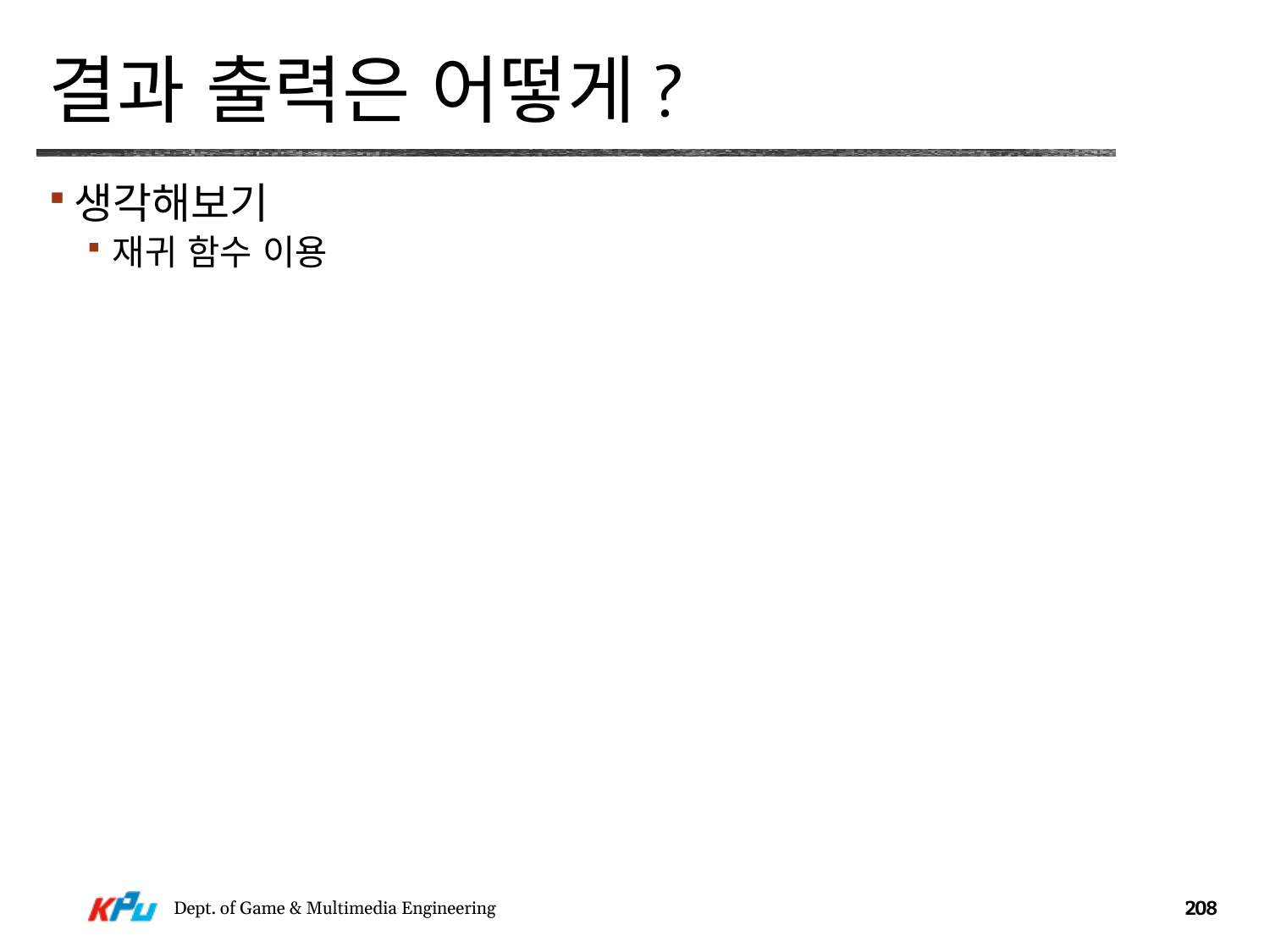

# 결과 출력은 어떻게?
생각해보기
재귀 함수 이용
Dept. of Game & Multimedia Engineering
208